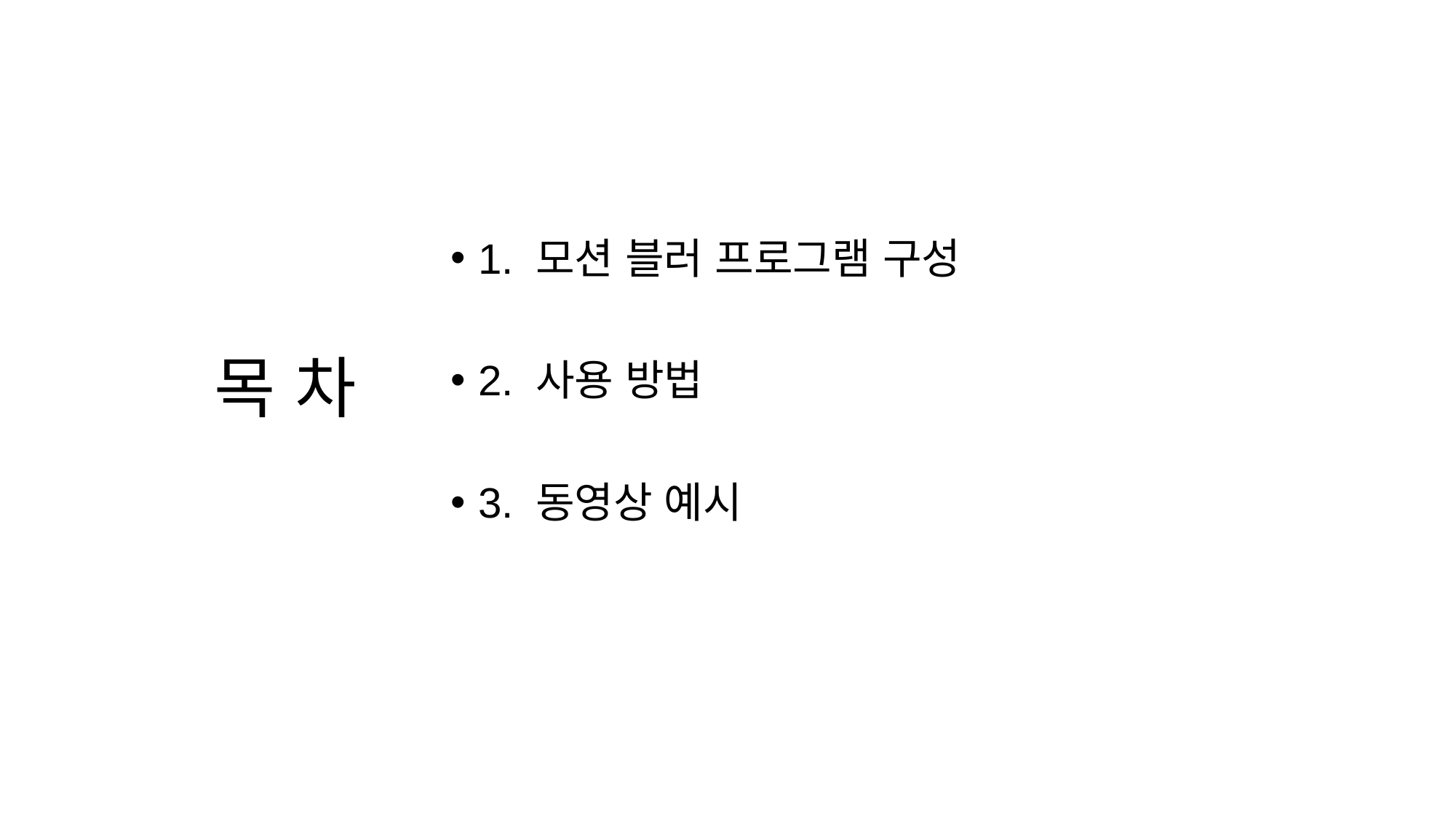

# 목 차

1. 모션 블러 프로그램 구성

2. 사용 방법

3. 동영상 예시